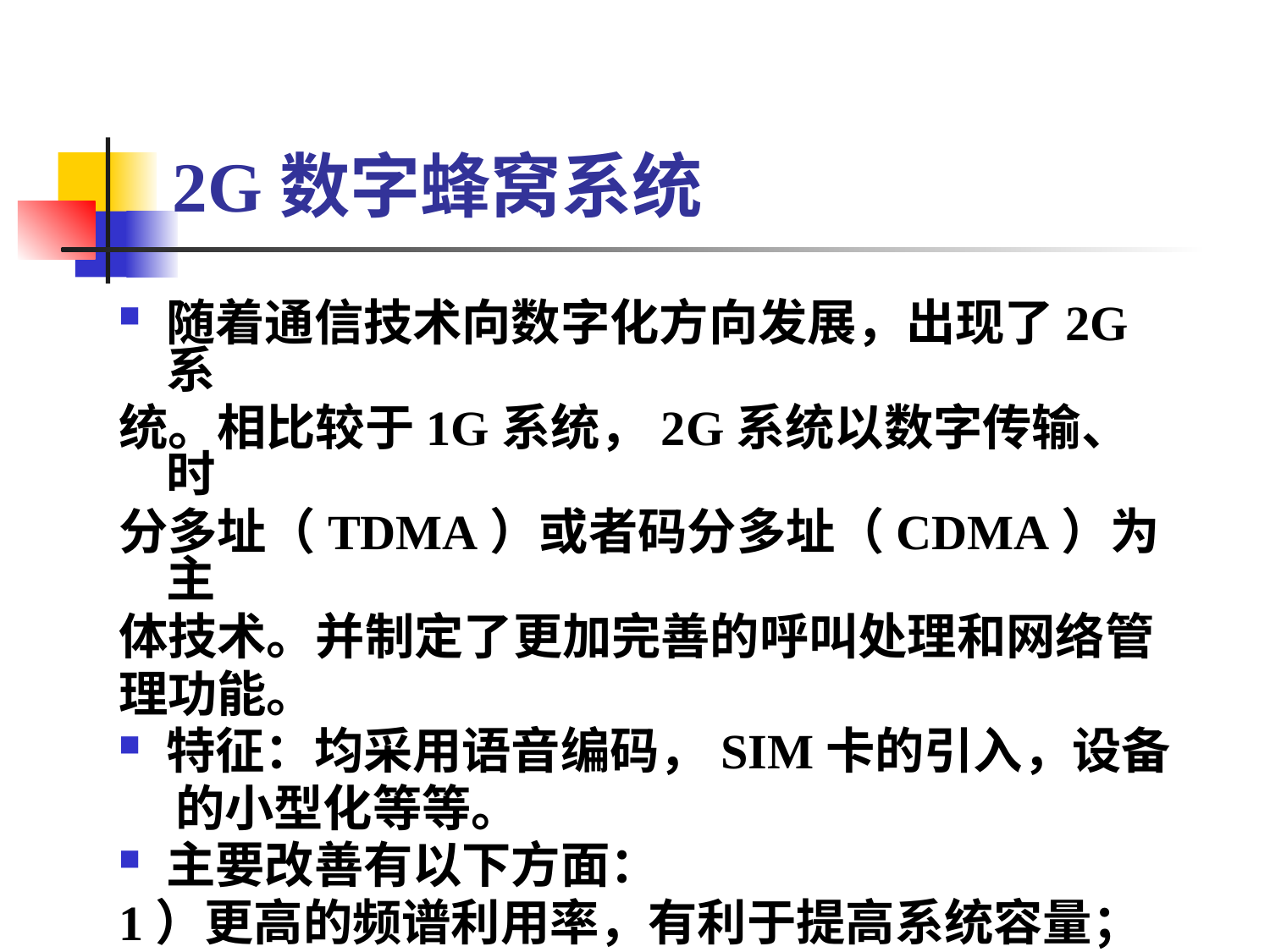

# 2G数字蜂窝系统
随着通信技术向数字化方向发展，出现了2G系
统。相比较于1G系统，2G系统以数字传输、时
分多址（TDMA）或者码分多址（CDMA）为主
体技术。并制定了更加完善的呼叫处理和网络管
理功能。
特征：均采用语音编码，SIM卡的引入，设备
    的小型化等等。
主要改善有以下方面：
1）更高的频谱利用率，有利于提高系统容量；
2）支持多种业务，可以支持数据业务；